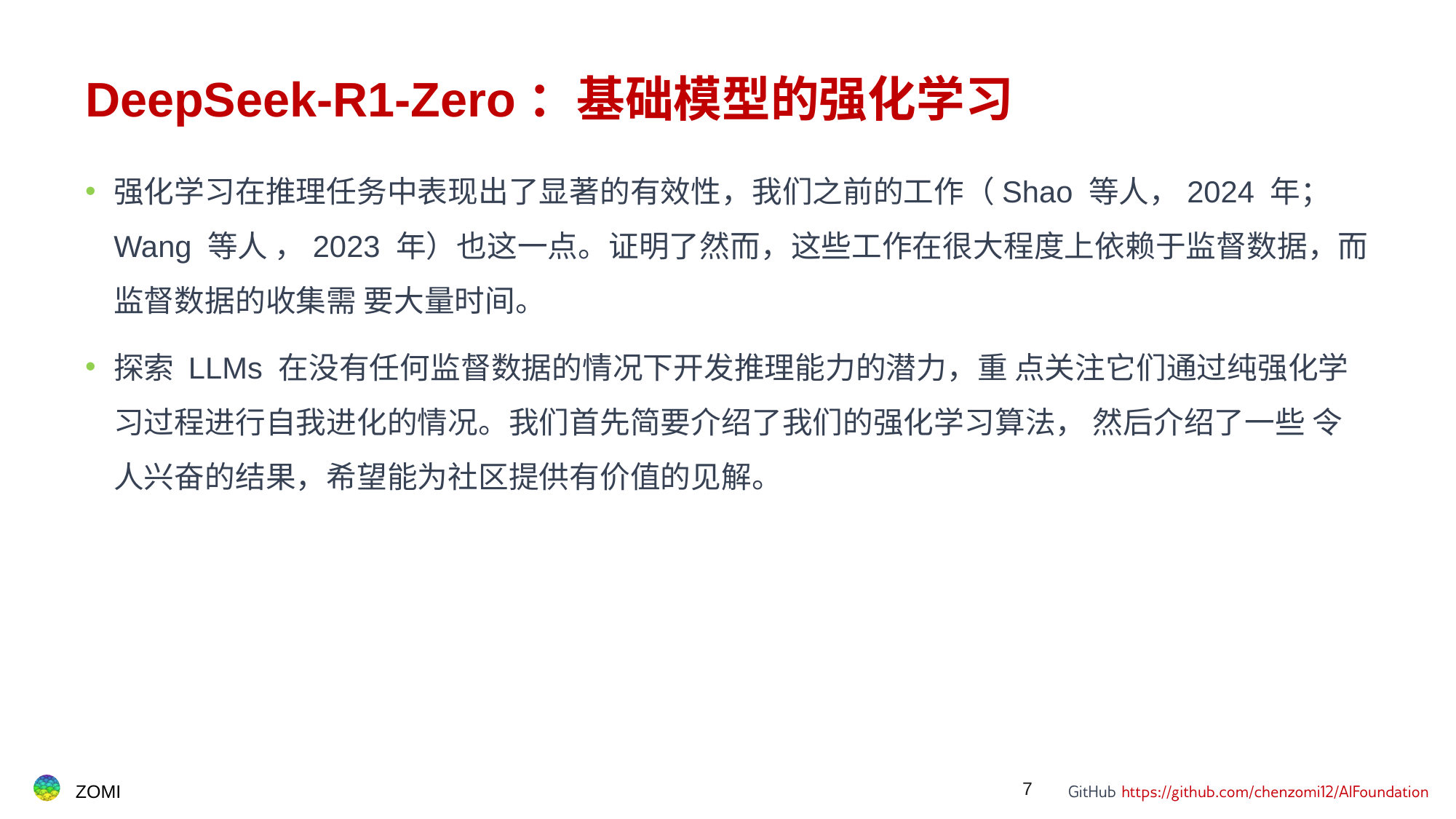

# DeepSeek-R1-Zero：基础模型的强化学习
强化学习在推理任务中表现出了显著的有效性，我们之前的工作（Shao 等人，2024 年；Wang 等人 ，2023 年）也这一点。证明了然而，这些工作在很大程度上依赖于监督数据，而监督数据的收集需 要大量时间。
探索 LLMs 在没有任何监督数据的情况下开发推理能力的潜力，重 点关注它们通过纯强化学习过程进行自我进化的情况。我们首先简要介绍了我们的强化学习算法， 然后介绍了一些 令人兴奋的结果，希望能为社区提供有价值的见解。